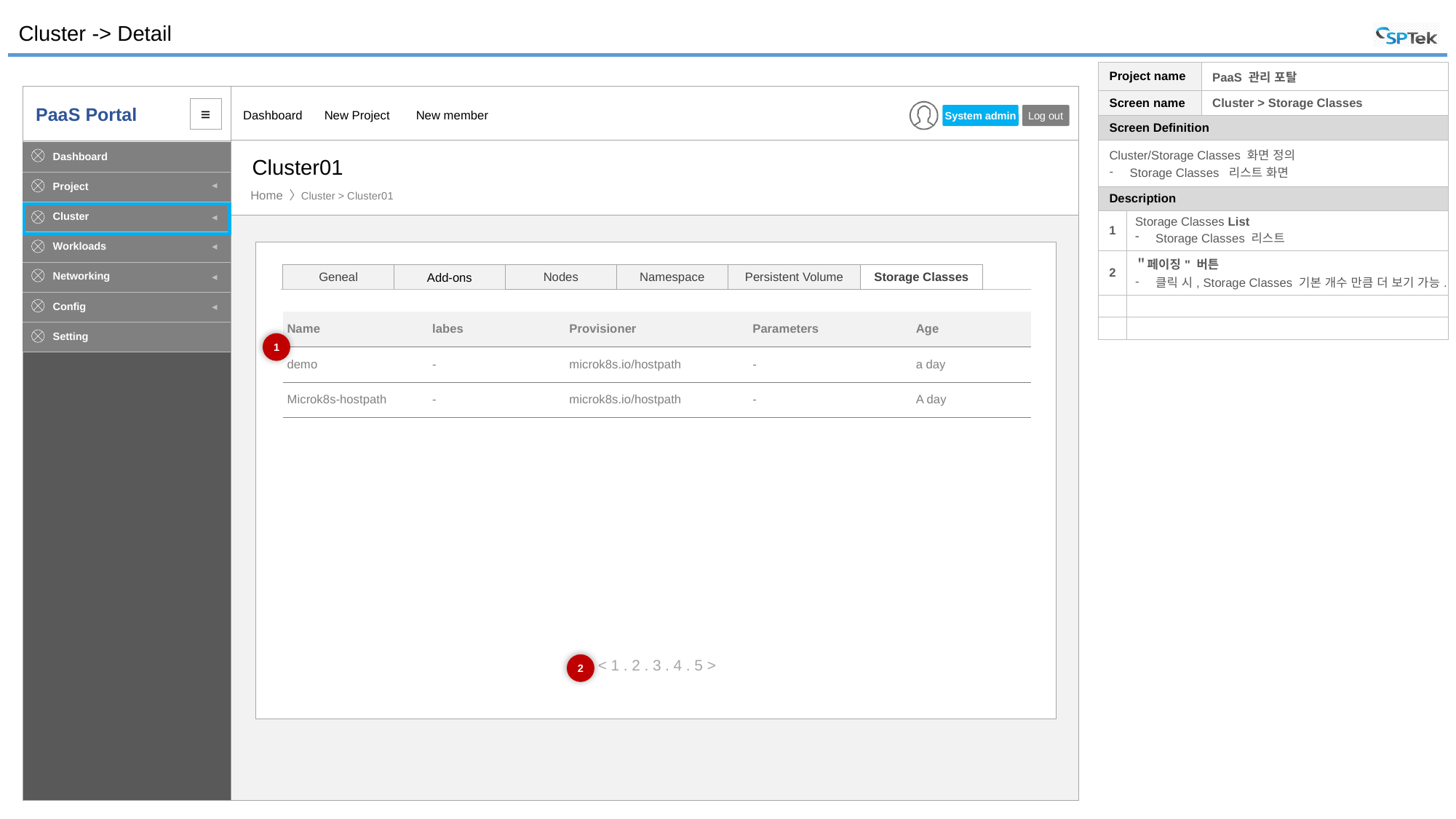

# Cluster -> Detail
| Project name |  | PaaS 관리 포탈 |
| --- | --- | --- |
| Screen name |  | Cluster > Storage Classes |
| Screen Definition |  |  |
| Cluster/Storage Classes 화면 정의 Storage Classes 리스트 화면 |  |  |
| Description |  |  |
| 1 | Storage Classes List Storage Classes 리스트 |  |
| 2 | ＂페이징" 버튼 클릭 시, Storage Classes 기본 개수 만큼 더 보기 가능. |  |
|  |  |  |
|  |  |  |
Cluster01
Cluster > Cluster01

Nodes
Namespace
Persistent Volume
Storage Classes
Geneal
Add-ons
| Name | labes | Provisioner | Parameters | Age |
| --- | --- | --- | --- | --- |
| demo | - | microk8s.io/hostpath | - | a day |
| Microk8s-hostpath | - | microk8s.io/hostpath | - | A day |
1
< 1 . 2 . 3 . 4 . 5 >
2